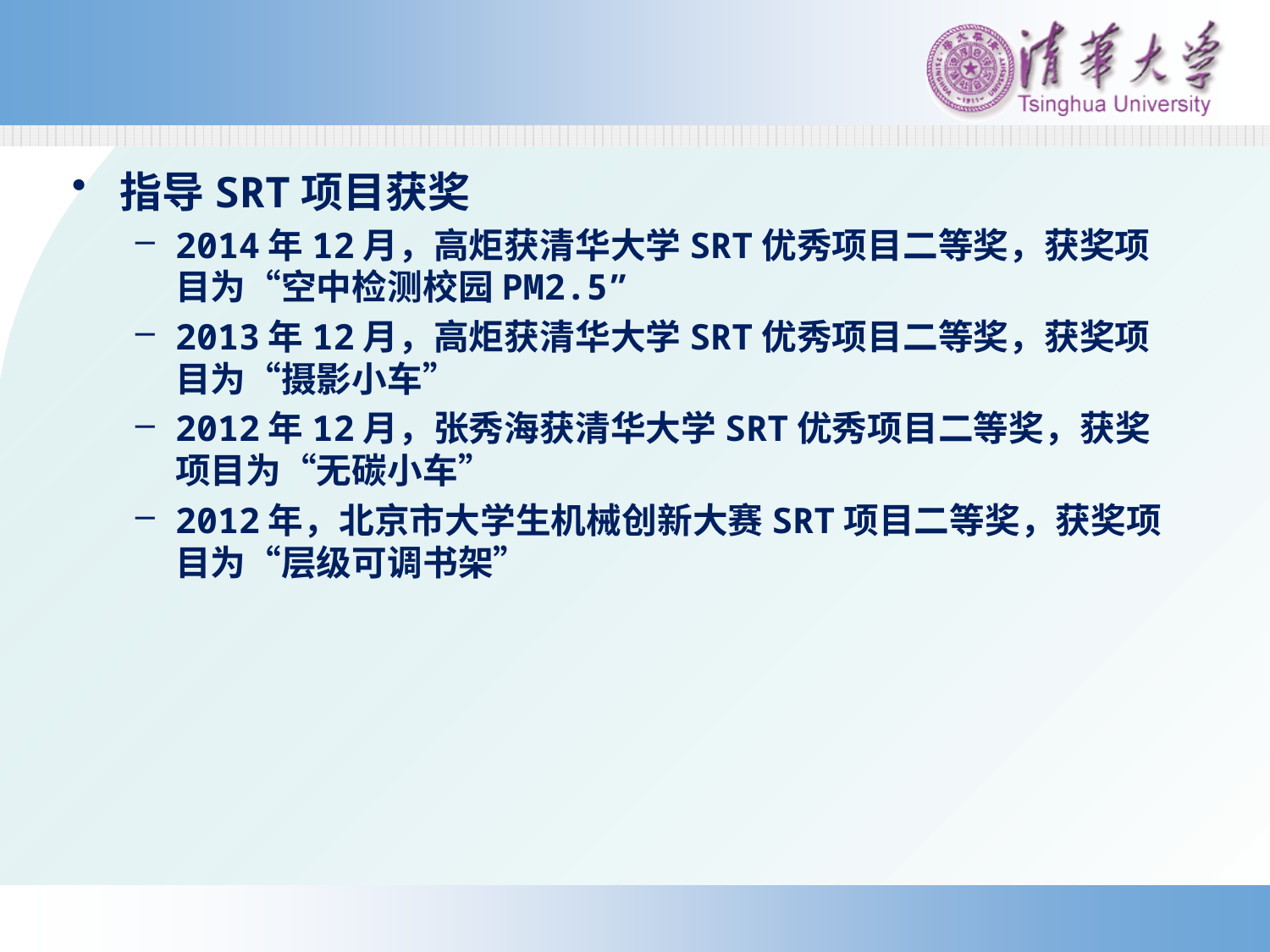

指导SRT项目获奖
2014年12月，高炬获清华大学SRT优秀项目二等奖，获奖项目为“空中检测校园PM2.5”
2013年12月，高炬获清华大学SRT优秀项目二等奖，获奖项目为“摄影小车”
2012年12月，张秀海获清华大学SRT优秀项目二等奖，获奖项目为“无碳小车”
2012年，北京市大学生机械创新大赛SRT项目二等奖，获奖项目为“层级可调书架”